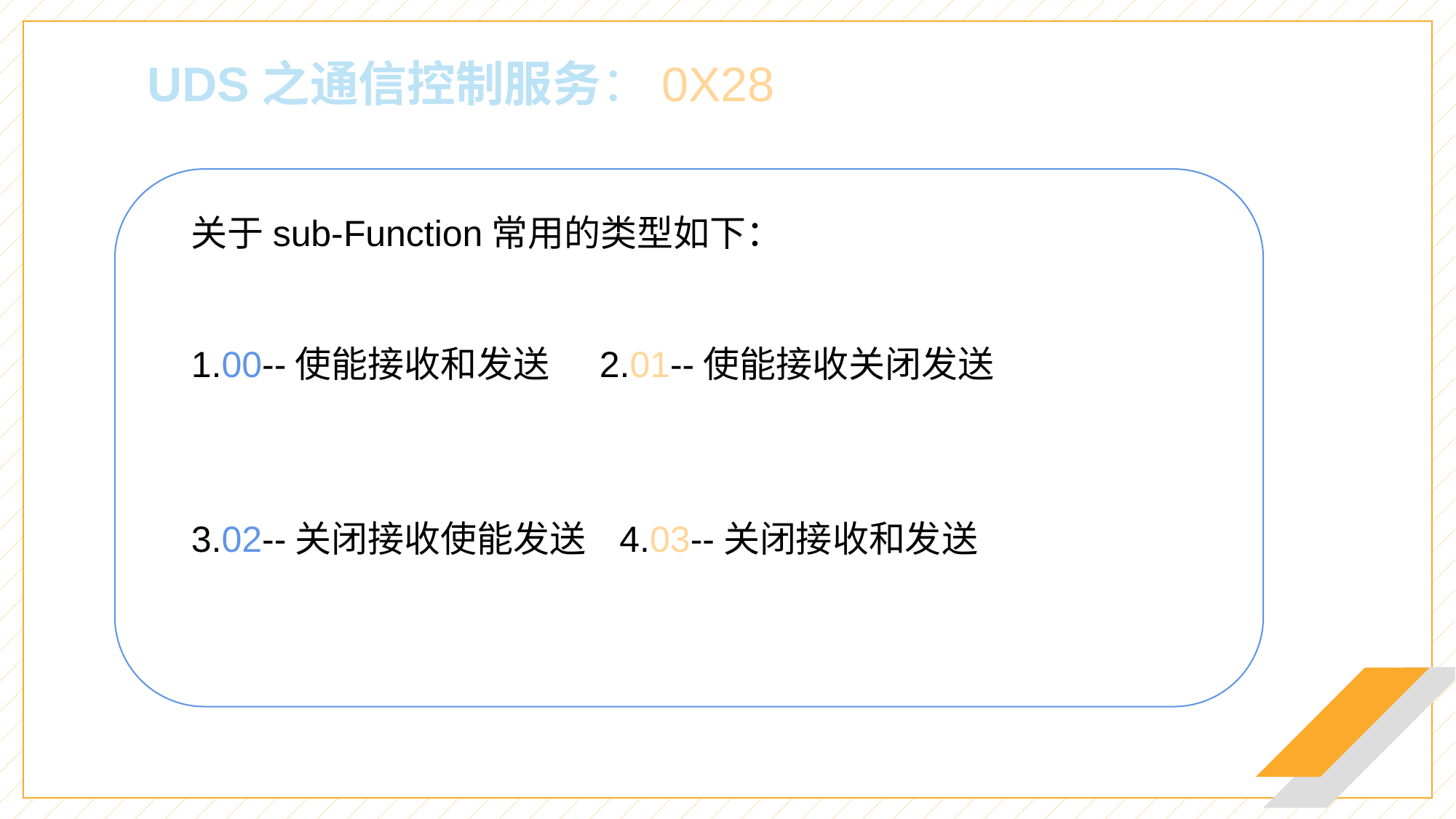

UDS之通信控制服务：0X28

关于sub-Function常用的类型如下：

1.00--使能接收和发送     2.01--使能接收关闭发送

3.02--关闭接收使能发送   4.03--关闭接收和发送